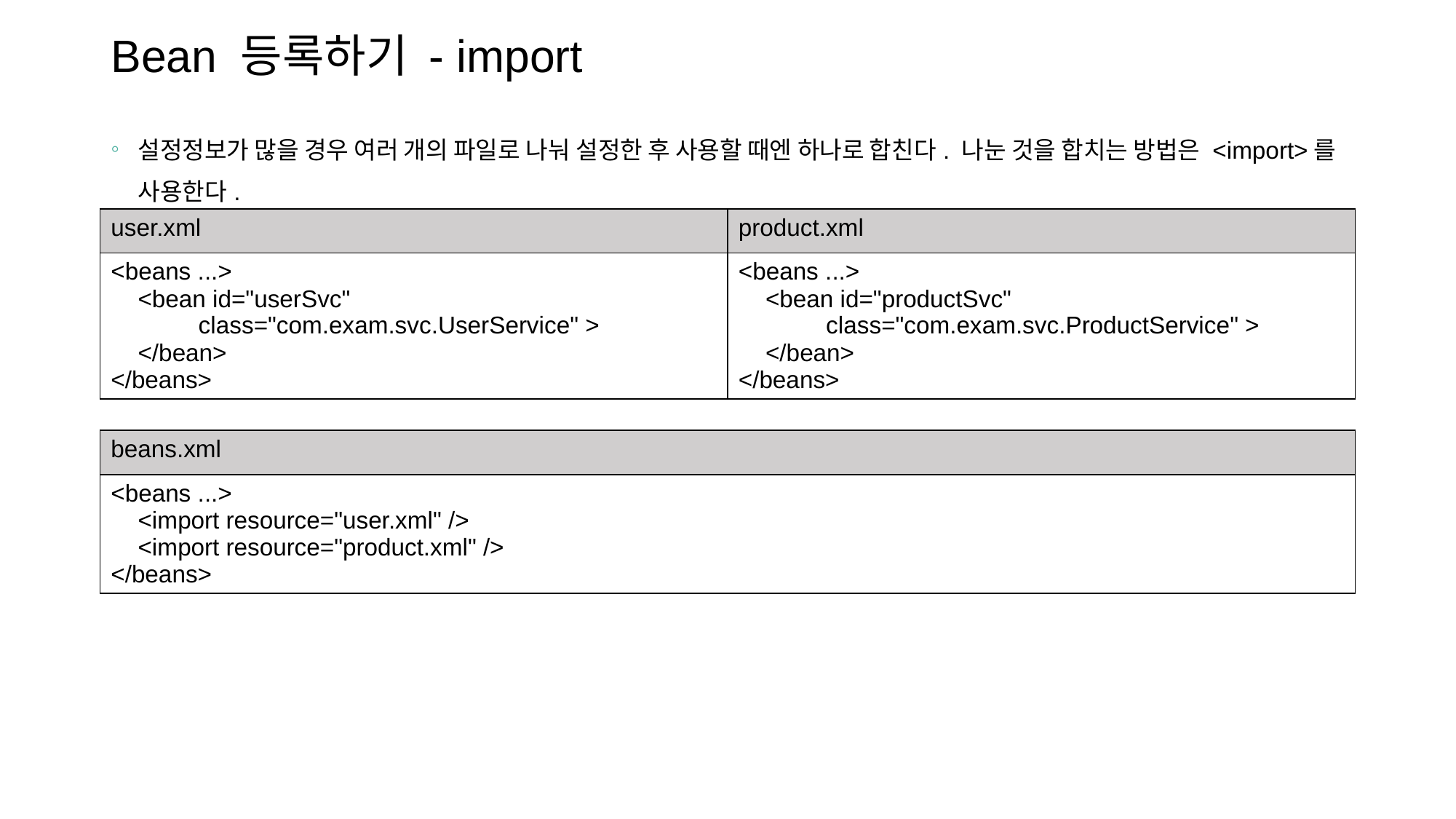

# Bean 등록하기 - import
설정정보가 많을 경우 여러 개의 파일로 나눠 설정한 후 사용할 때엔 하나로 합친다. 나눈 것을 합치는 방법은 <import>를 사용한다.
| user.xml | product.xml |
| --- | --- |
| <beans ...> <bean id="userSvc" class="com.exam.svc.UserService" > </bean> </beans> | <beans ...> <bean id="productSvc" class="com.exam.svc.ProductService" > </bean> </beans> |
| beans.xml |
| --- |
| <beans ...> <import resource="user.xml" /> <import resource="product.xml" /> </beans> |